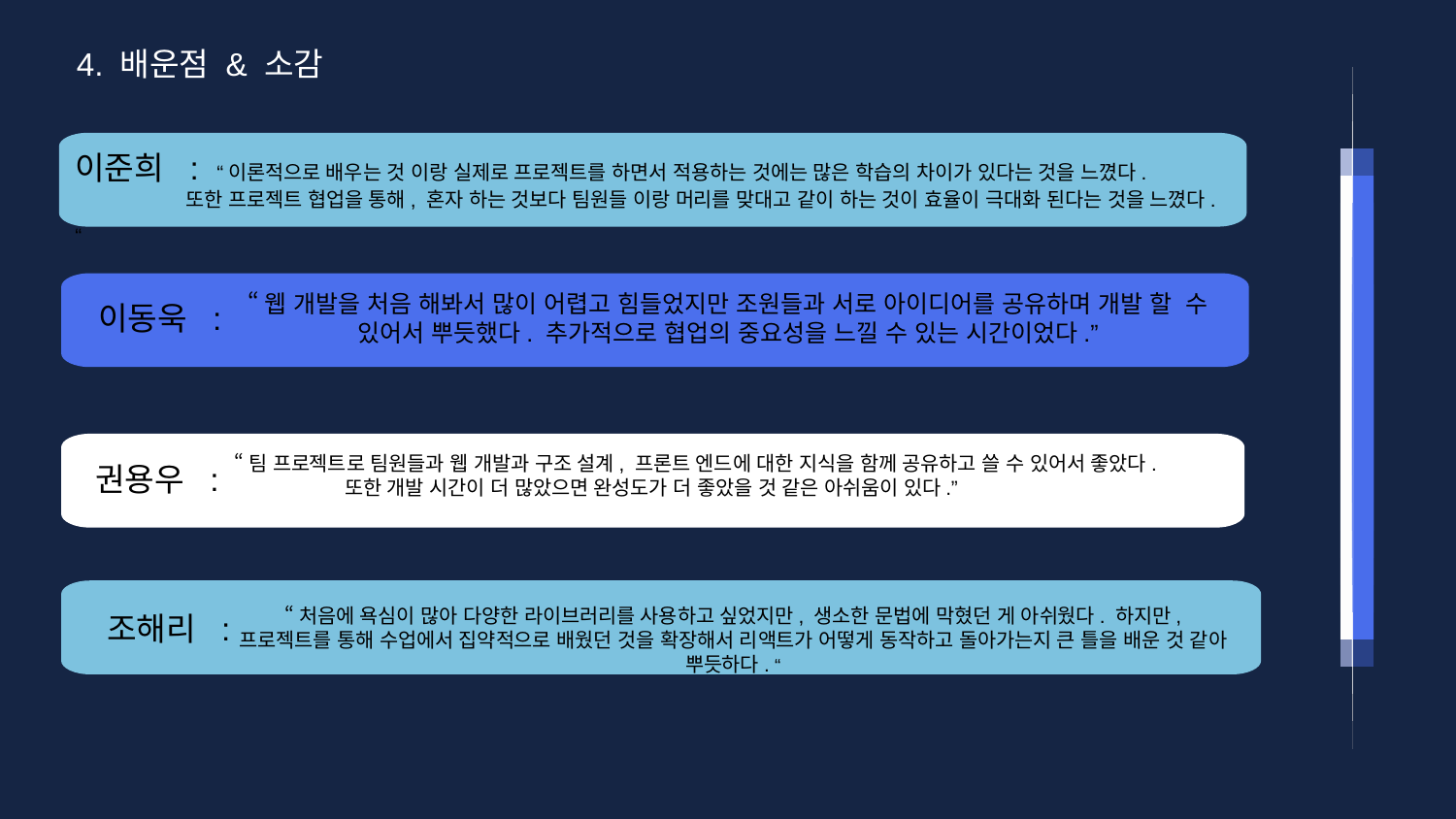

4. 배운점 & 소감

이준희  :  “이론적으로 배우는 것 이랑 실제로 프로젝트를 하면서 적용하는 것에는 많은 학습의 차이가 있다는 것을 느꼈다.
                   또한 프로젝트 협업을 통해, 혼자 하는 것보다 팀원들 이랑 머리를 맞대고 같이 하는 것이 효율이 극대화 된다는 것을 느꼈다. “

“웹 개발을 처음 해봐서 많이 어렵고 힘들었지만 조원들과 서로 아이디어를 공유하며 개발 할  수 있어서 뿌듯했다. 추가적으로 협업의 중요성을 느낄 수 있는 시간이었다.”
이동욱  :

“팀 프로젝트로 팀원들과 웹 개발과 구조 설계, 프론트 엔드에 대한 지식을 함께 공유하고 쓸 수 있어서 좋았다.
또한 개발 시간이 더 많았으면 완성도가 더 좋았을 것 같은 아쉬움이 있다.”
권용우  :

“처음에 욕심이 많아 다양한 라이브러리를 사용하고 싶었지만, 생소한 문법에 막혔던 게 아쉬웠다. 하지만, 프로젝트를 통해 수업에서 집약적으로 배웠던 것을 확장해서 리액트가 어떻게 동작하고 돌아가는지 큰 틀을 배운 것 같아 뿌듯하다. “
조해리  :